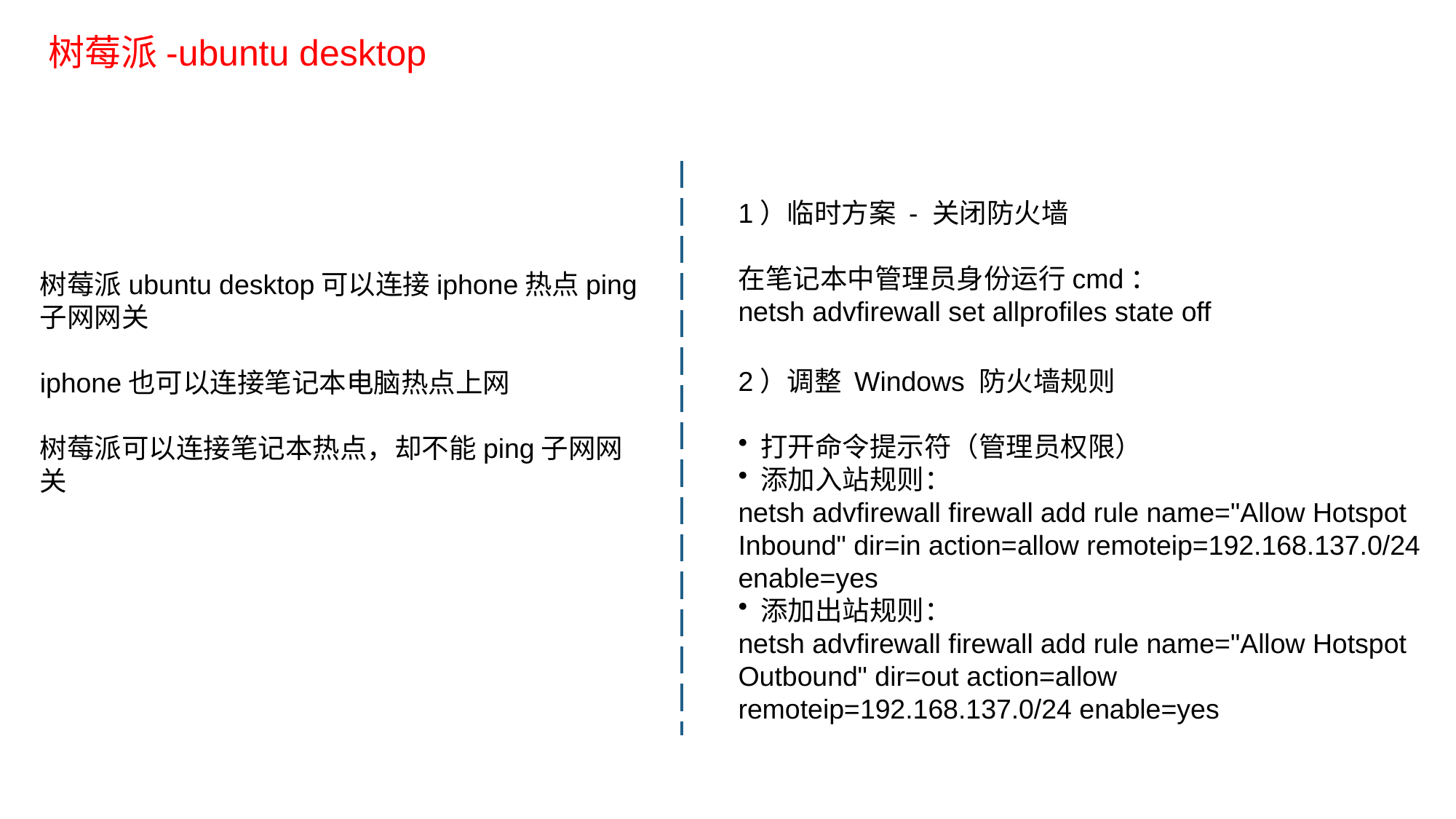

树莓派-ubuntu desktop
1）临时方案 - 关闭防火墙

在笔记本中管理员身份运行cmd：
netsh advfirewall set allprofiles state off
树莓派ubuntu desktop可以连接iphone热点ping子网网关

iphone也可以连接笔记本电脑热点上网

树莓派可以连接笔记本热点，却不能ping子网网关
2）调整 Windows 防火墙规则

 打开命令提示符（管理员权限）
 添加入站规则：
netsh advfirewall firewall add rule name="Allow Hotspot Inbound" dir=in action=allow remoteip=192.168.137.0/24 enable=yes
 添加出站规则：
netsh advfirewall firewall add rule name="Allow Hotspot Outbound" dir=out action=allow remoteip=192.168.137.0/24 enable=yes